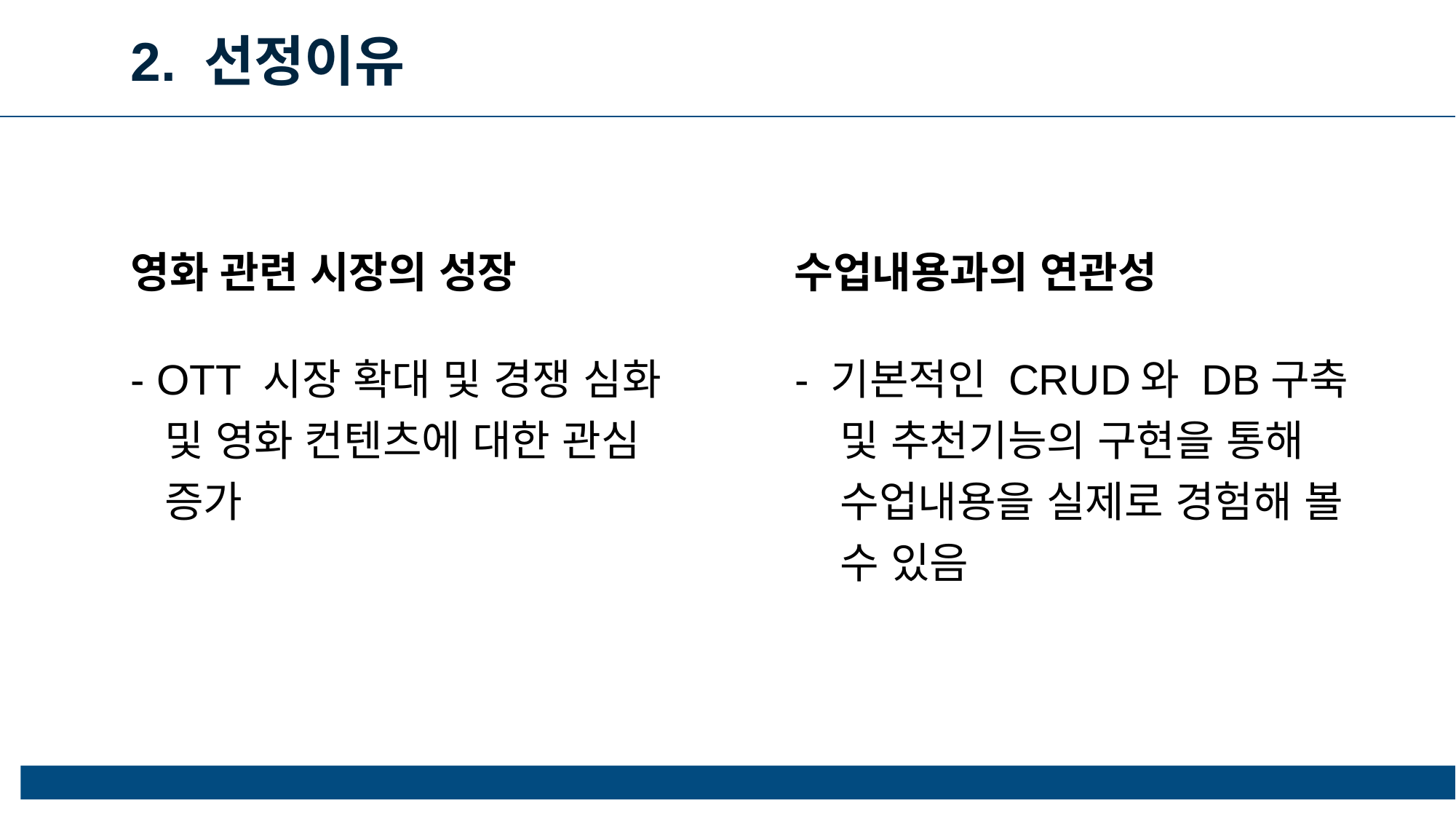

2. 선정이유
영화 관련 시장의 성장
수업내용과의 연관성
- 기본적인 CRUD와 DB구축
   및 추천기능의 구현을 통해
   수업내용을 실제로 경험해 볼
   수 있음
- OTT 시장 확대 및 경쟁 심화
  및 영화 컨텐츠에 대한 관심
  증가
6